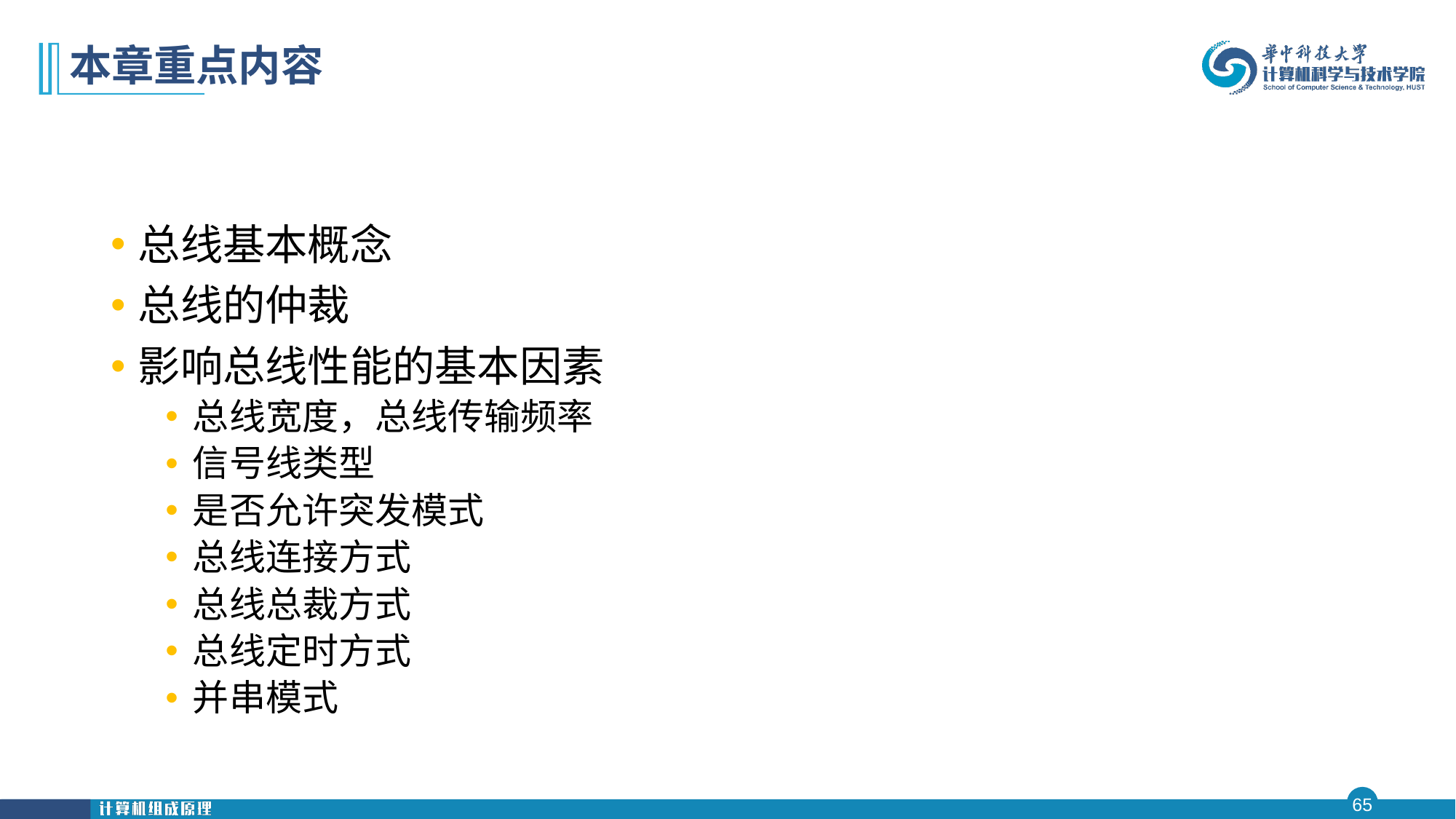

# 本章重点内容
总线基本概念
总线的仲裁
影响总线性能的基本因素
总线宽度，总线传输频率
信号线类型
是否允许突发模式
总线连接方式
总线总裁方式
总线定时方式
并串模式